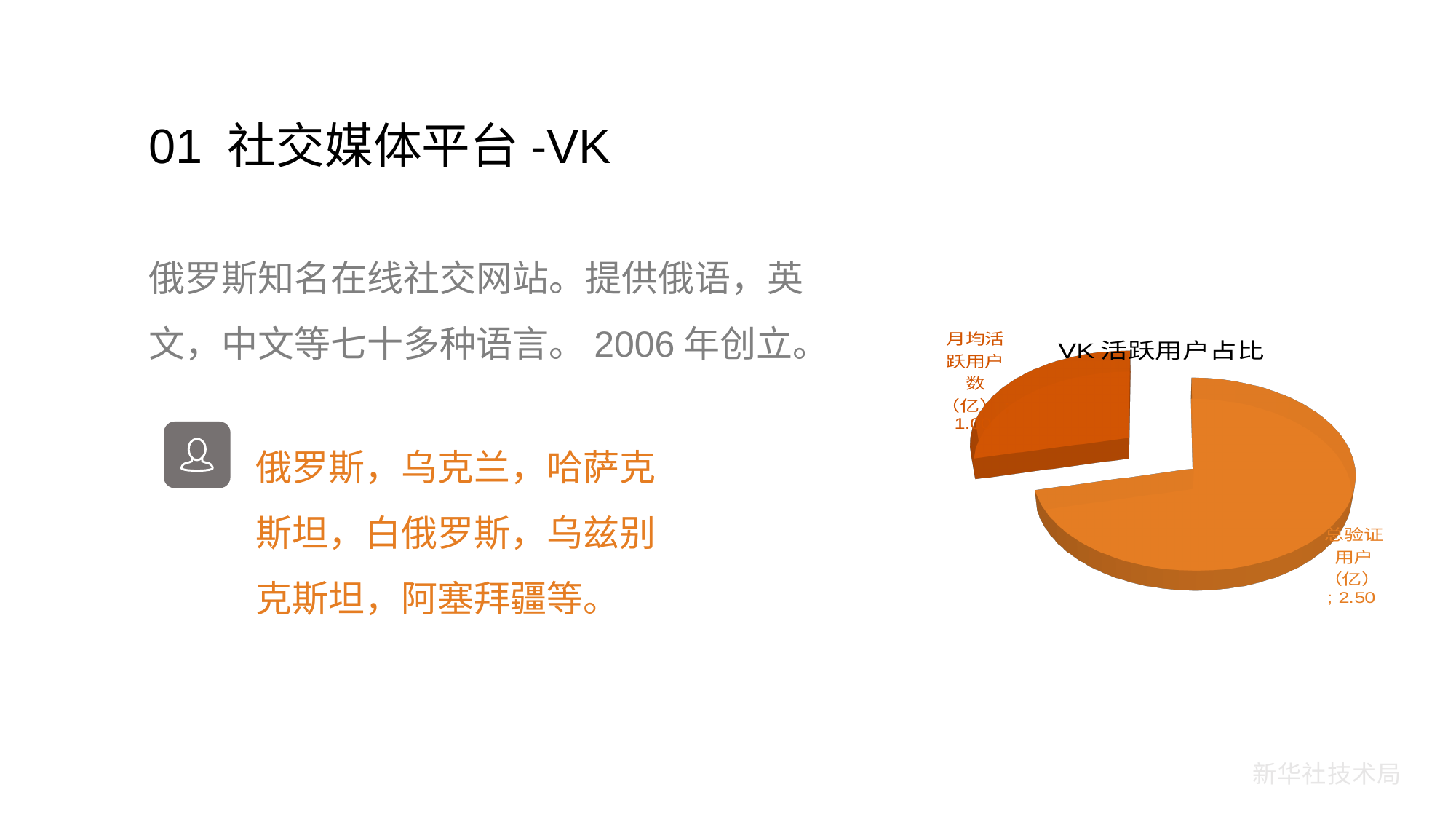

01 社交媒体平台-VK
俄罗斯知名在线社交网站。提供俄语，英文，中文等七十多种语言。2006年创立。

[unsupported chart]

俄罗斯，乌克兰，哈萨克斯坦，白俄罗斯，乌兹别克斯坦，阿塞拜疆等。

新华社技术局